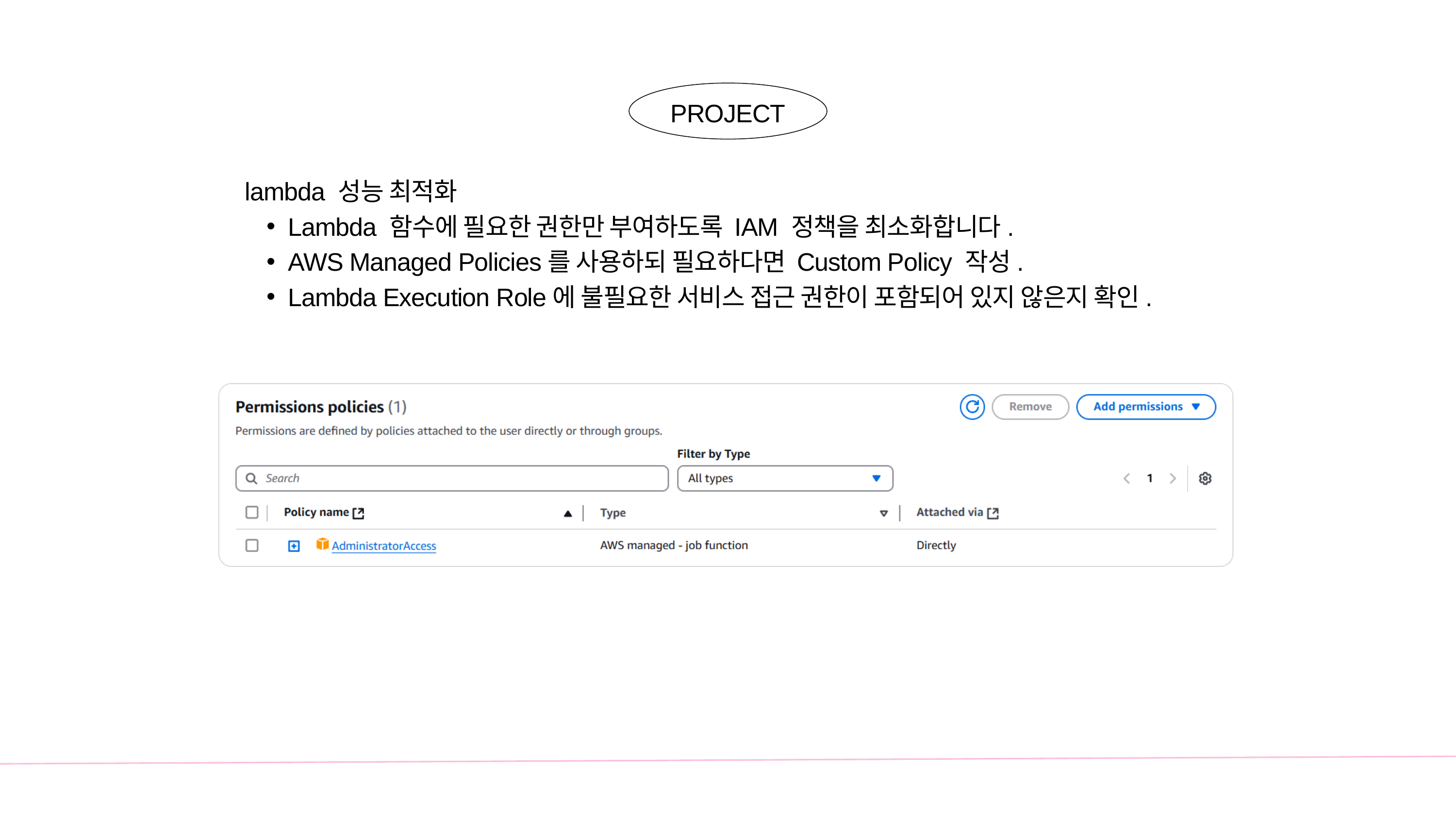

PROJECT
lambda 성능 최적화
Lambda 함수에 필요한 권한만 부여하도록 IAM 정책을 최소화합니다.
AWS Managed Policies를 사용하되 필요하다면 Custom Policy 작성.
Lambda Execution Role에 불필요한 서비스 접근 권한이 포함되어 있지 않은지 확인.